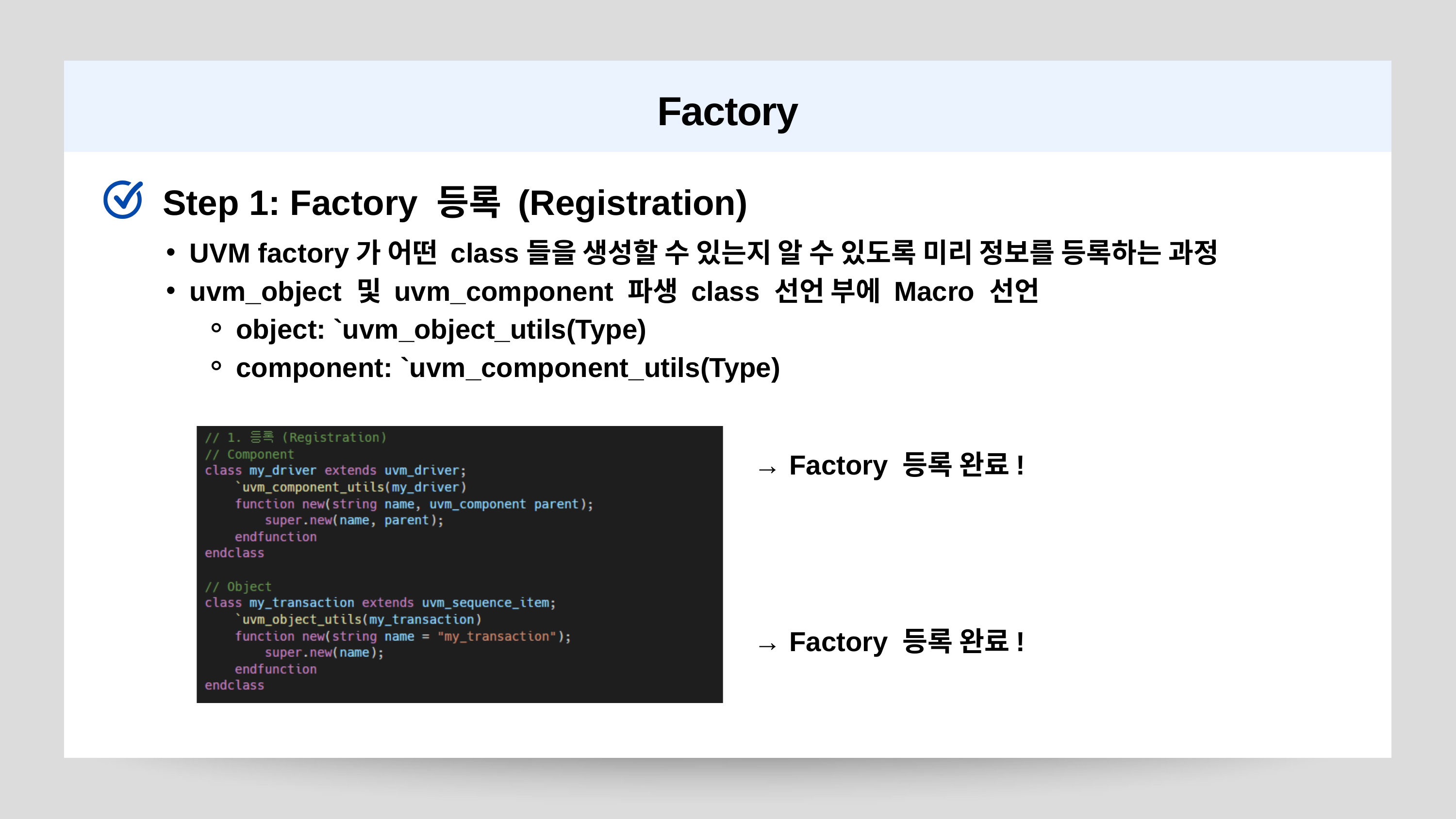

Factory
Step 1: Factory 등록 (Registration)

UVM factory가 어떤 class들을 생성할 수 있는지 알 수 있도록 미리 정보를 등록하는 과정
uvm_object 및 uvm_component 파생 class 선언 부에 Macro 선언
object: `uvm_object_utils(Type)
component: `uvm_component_utils(Type)

→ Factory 등록 완료!
→ Factory 등록 완료!